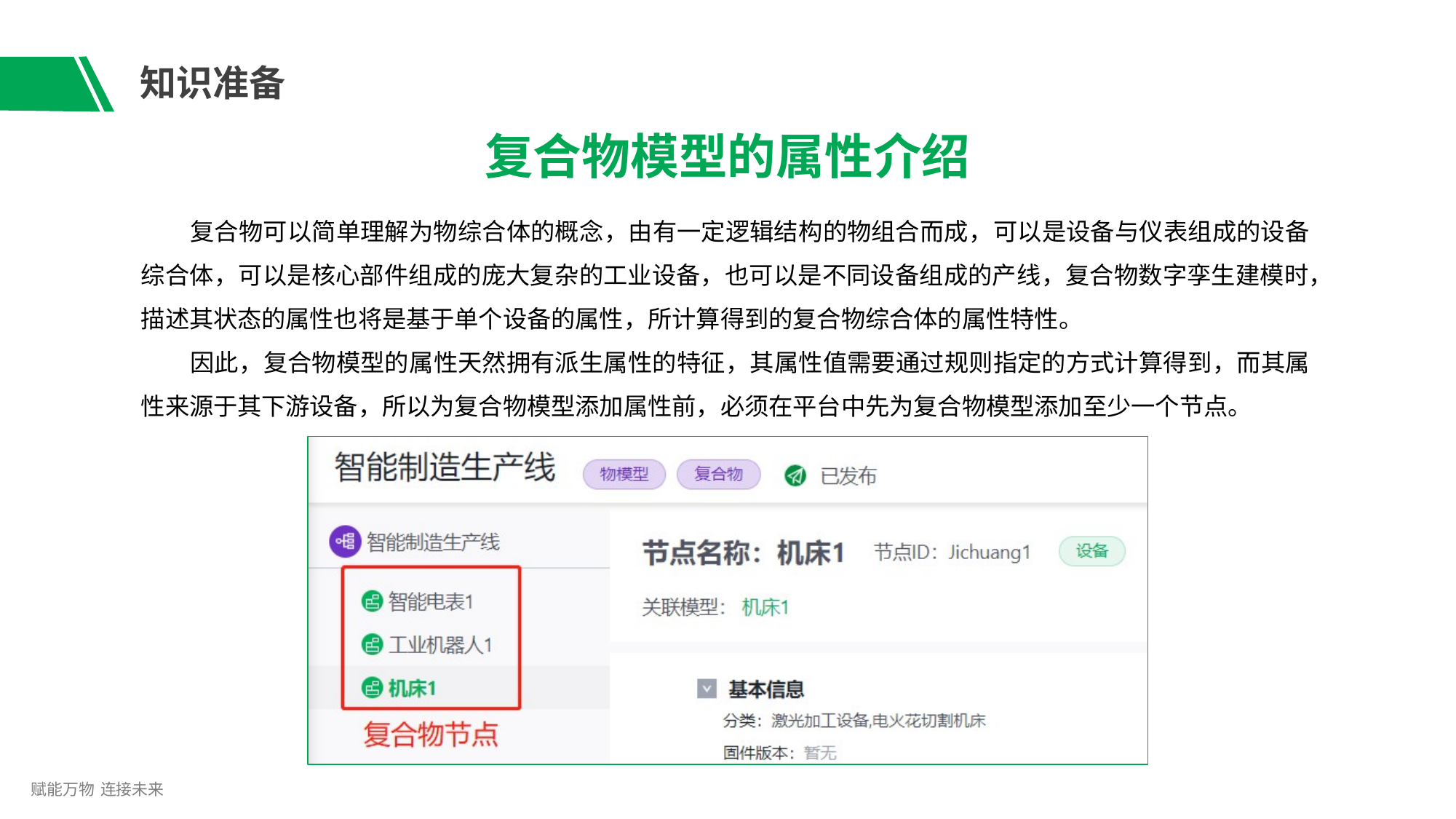

# 知识准备
复合物模型的属性介绍
复合物可以简单理解为物综合体的概念，由有一定逻辑结构的物组合而成，可以是设备与仪表组成的设备 综合体，可以是核心部件组成的庞大复杂的工业设备，也可以是不同设备组成的产线，复合物数字孪生建模时，  描述其状态的属性也将是基于单个设备的属性，所计算得到的复合物综合体的属性特性。
因此，复合物模型的属性天然拥有派生属性的特征，其属性值需要通过规则指定的方式计算得到，而其属 性来源于其下游设备，所以为复合物模型添加属性前，必须在平台中先为复合物模型添加至少一个节点。

赋能万物 连接未来